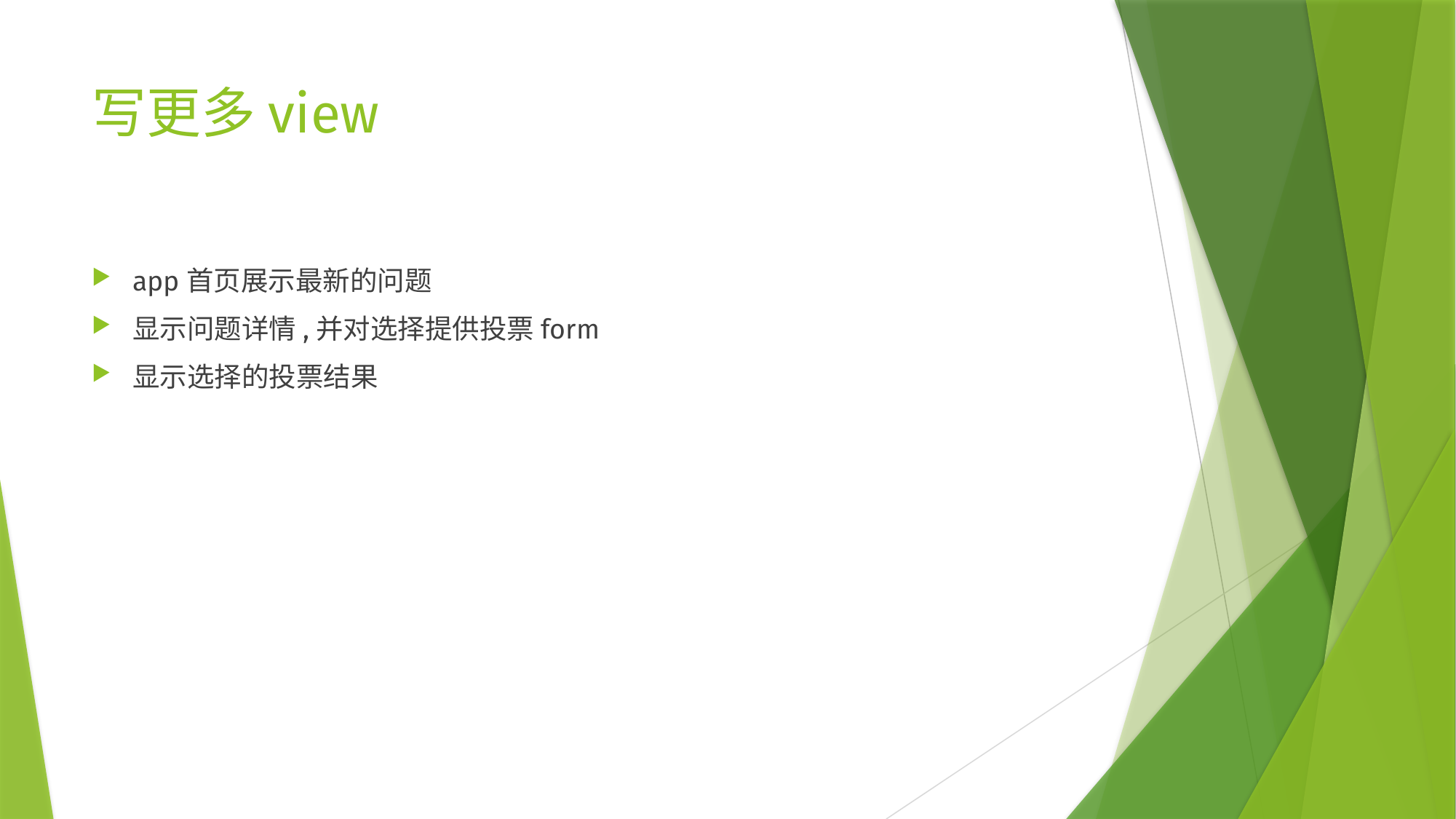

# 写更多view
app首页展示最新的问题
显示问题详情,并对选择提供投票form
显示选择的投票结果